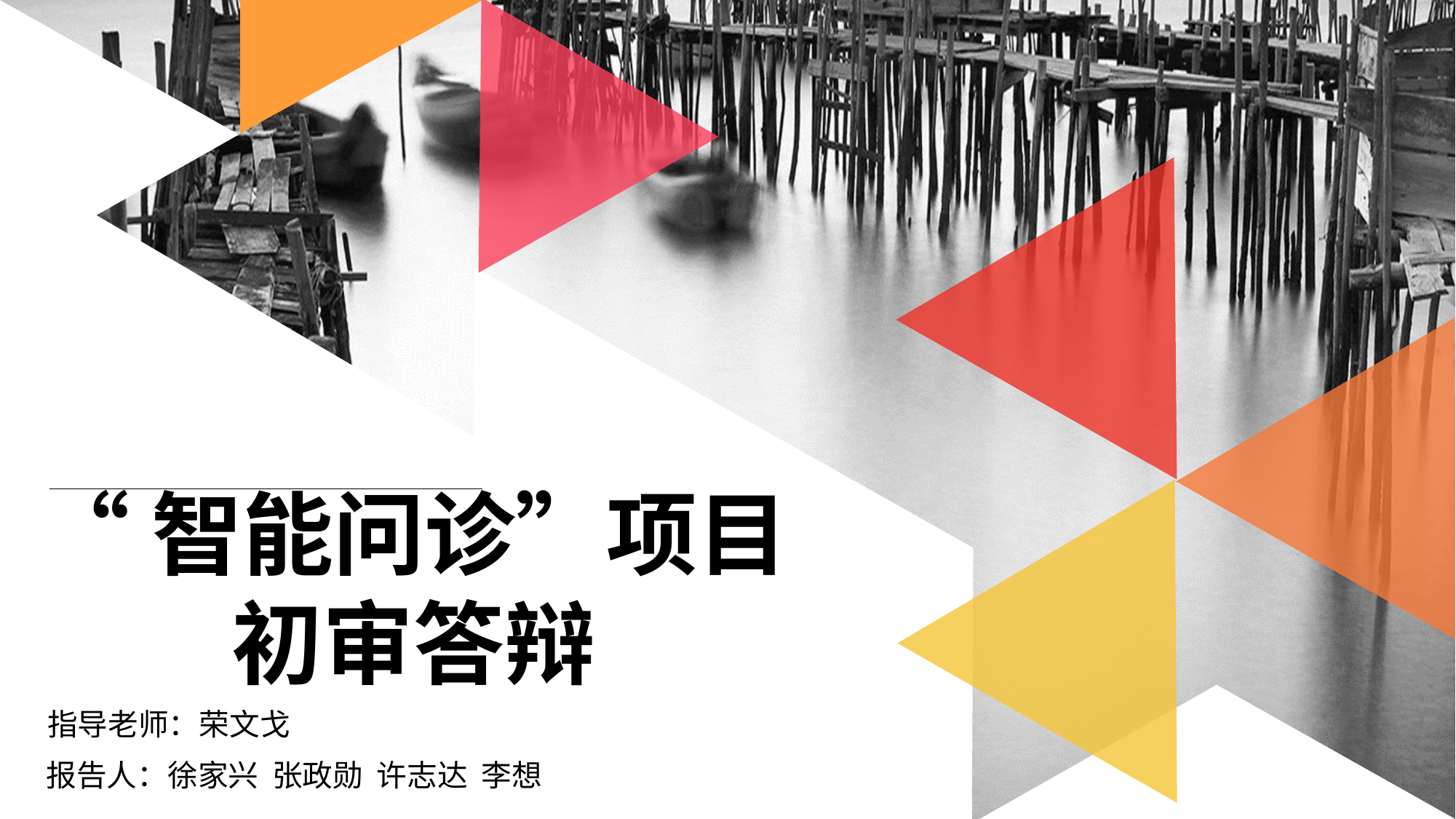

“智能问诊”项目
初审答辩

指导老师：荣文戈
报告人：徐家兴  张政勋  许志达  李想